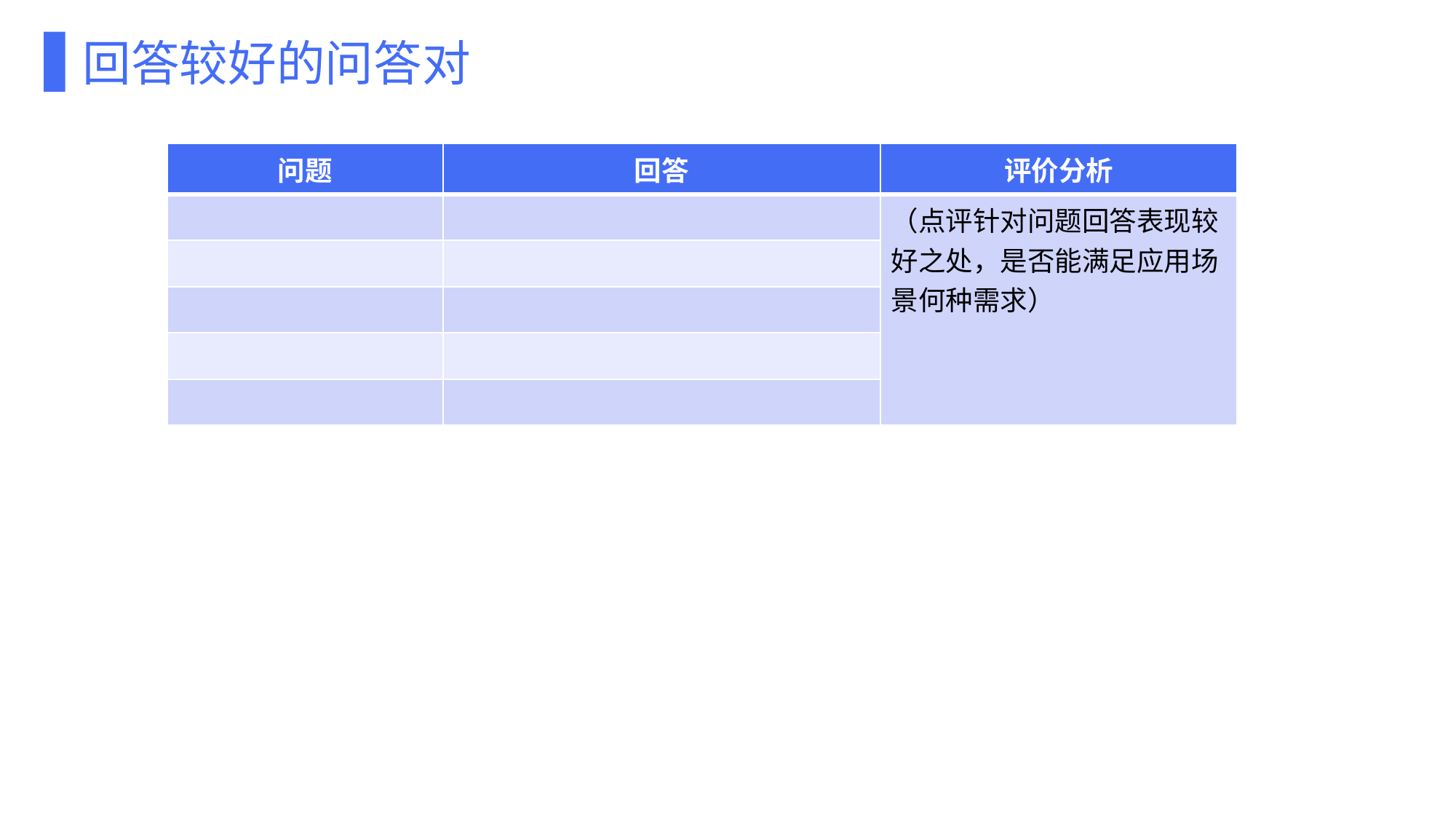

回答较好的问答对
| 问题 | 回答 | 评价分析 |
| --- | --- | --- |
|  |  | （点评针对问题回答表现较好之处，是否能满足应用场景何种需求） |
|  |  |  |
|  |  |  |
|  |  |  |
|  |  |  |